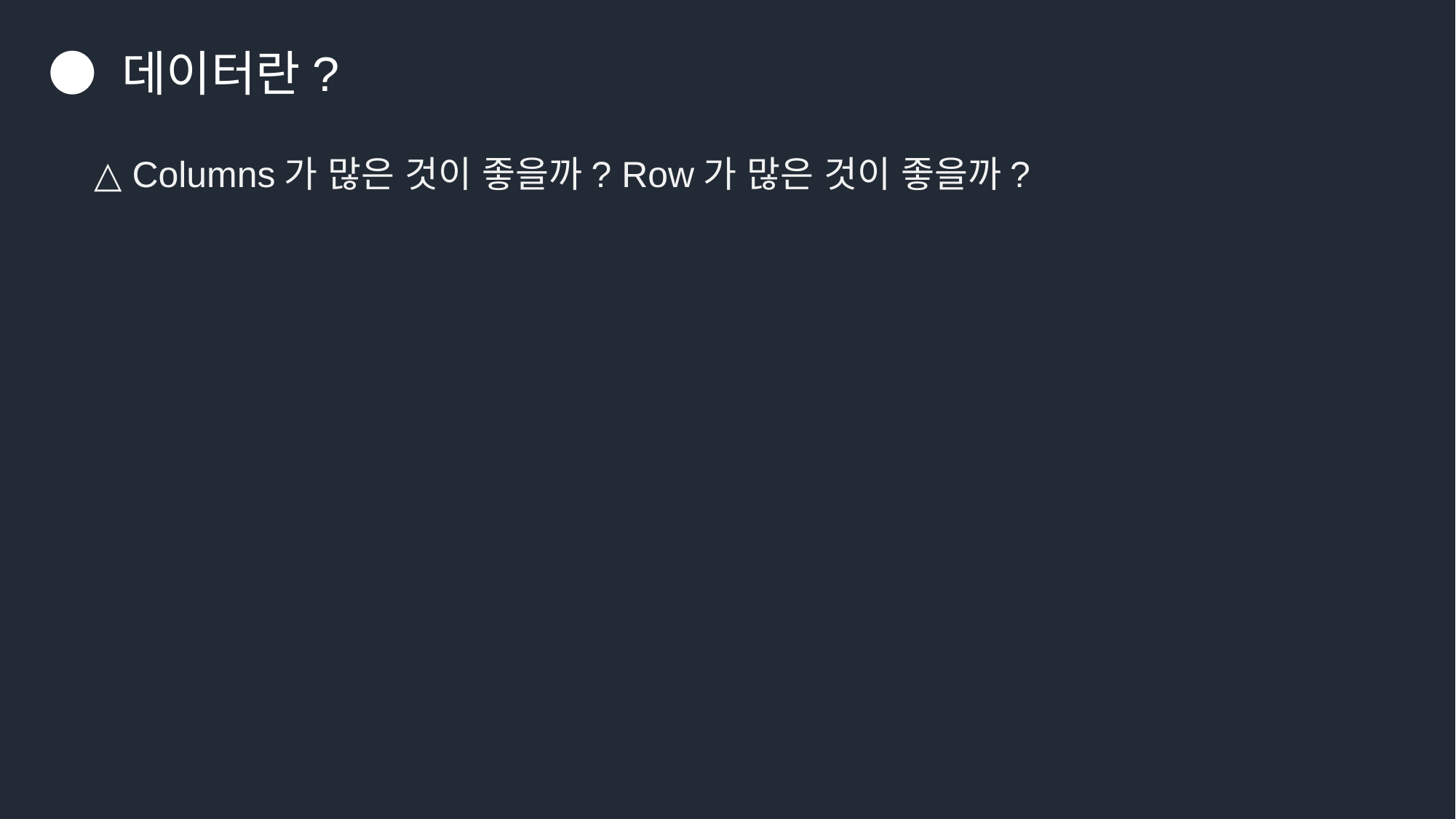

● 데이터란?
△ Columns가 많은 것이 좋을까? Row가 많은 것이 좋을까?